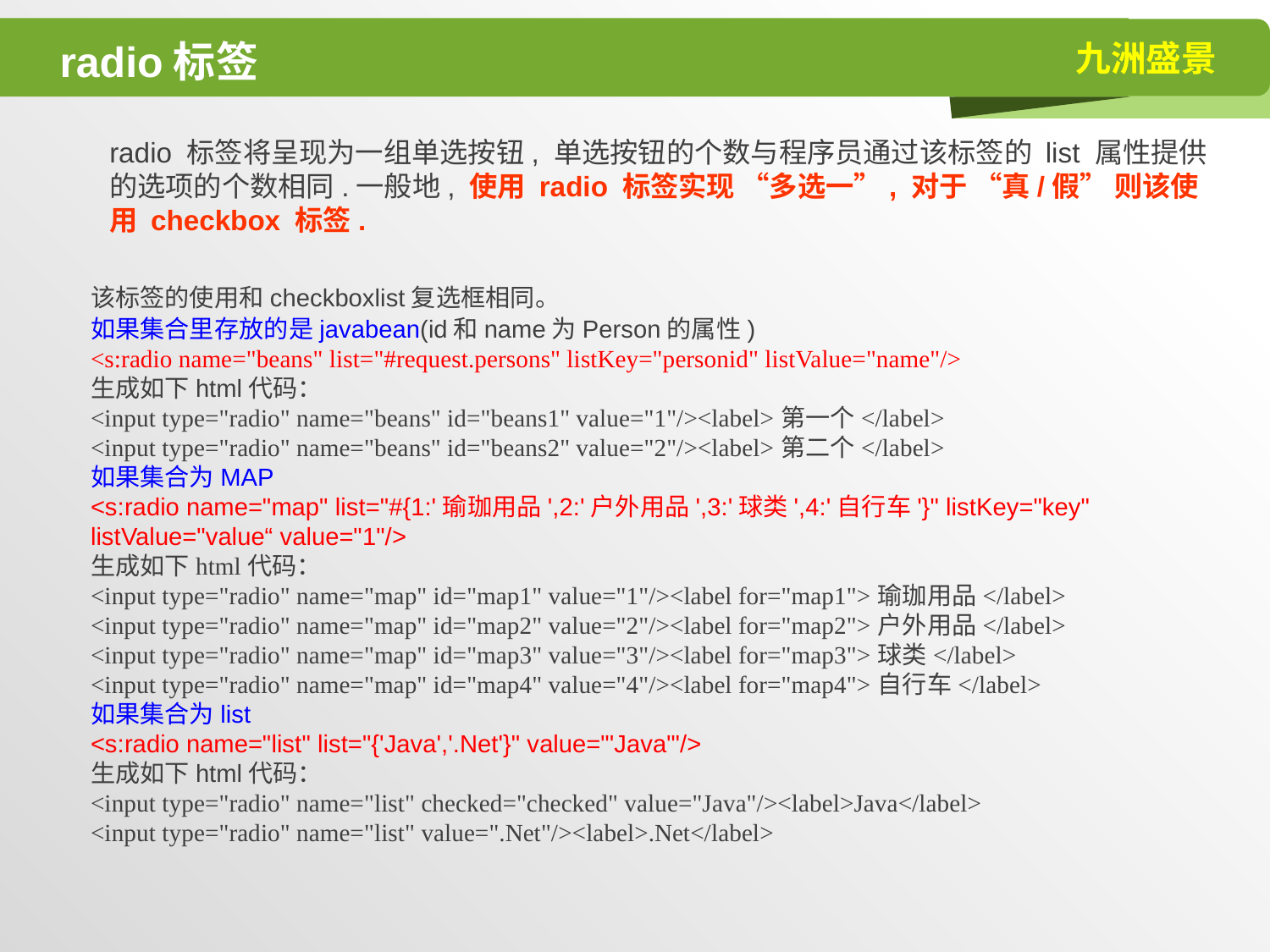

# radio标签
radio 标签将呈现为一组单选按钮, 单选按钮的个数与程序员通过该标签的 list 属性提供的选项的个数相同.一般地, 使用 radio 标签实现 “多选一”, 对于 “真/假” 则该使用 checkbox 标签.
该标签的使用和checkboxlist复选框相同。
如果集合里存放的是javabean(id和name为Person的属性)
<s:radio name="beans" list="#request.persons" listKey="personid" listValue="name"/>
生成如下html代码：
<input type="radio" name="beans" id="beans1" value="1"/><label>第一个</label>
<input type="radio" name="beans" id="beans2" value="2"/><label>第二个</label>
如果集合为MAP
<s:radio name="map" list="#{1:'瑜珈用品',2:'户外用品',3:'球类',4:'自行车'}" listKey="key" listValue="value“ value="1"/>
生成如下html代码：
<input type="radio" name="map" id="map1" value="1"/><label for="map1">瑜珈用品</label>
<input type="radio" name="map" id="map2" value="2"/><label for="map2">户外用品</label>
<input type="radio" name="map" id="map3" value="3"/><label for="map3">球类</label>
<input type="radio" name="map" id="map4" value="4"/><label for="map4">自行车</label>
如果集合为list
<s:radio name="list" list="{'Java','.Net'}" value="'Java'"/>
生成如下html代码：
<input type="radio" name="list" checked="checked" value="Java"/><label>Java</label>
<input type="radio" name="list" value=".Net"/><label>.Net</label>